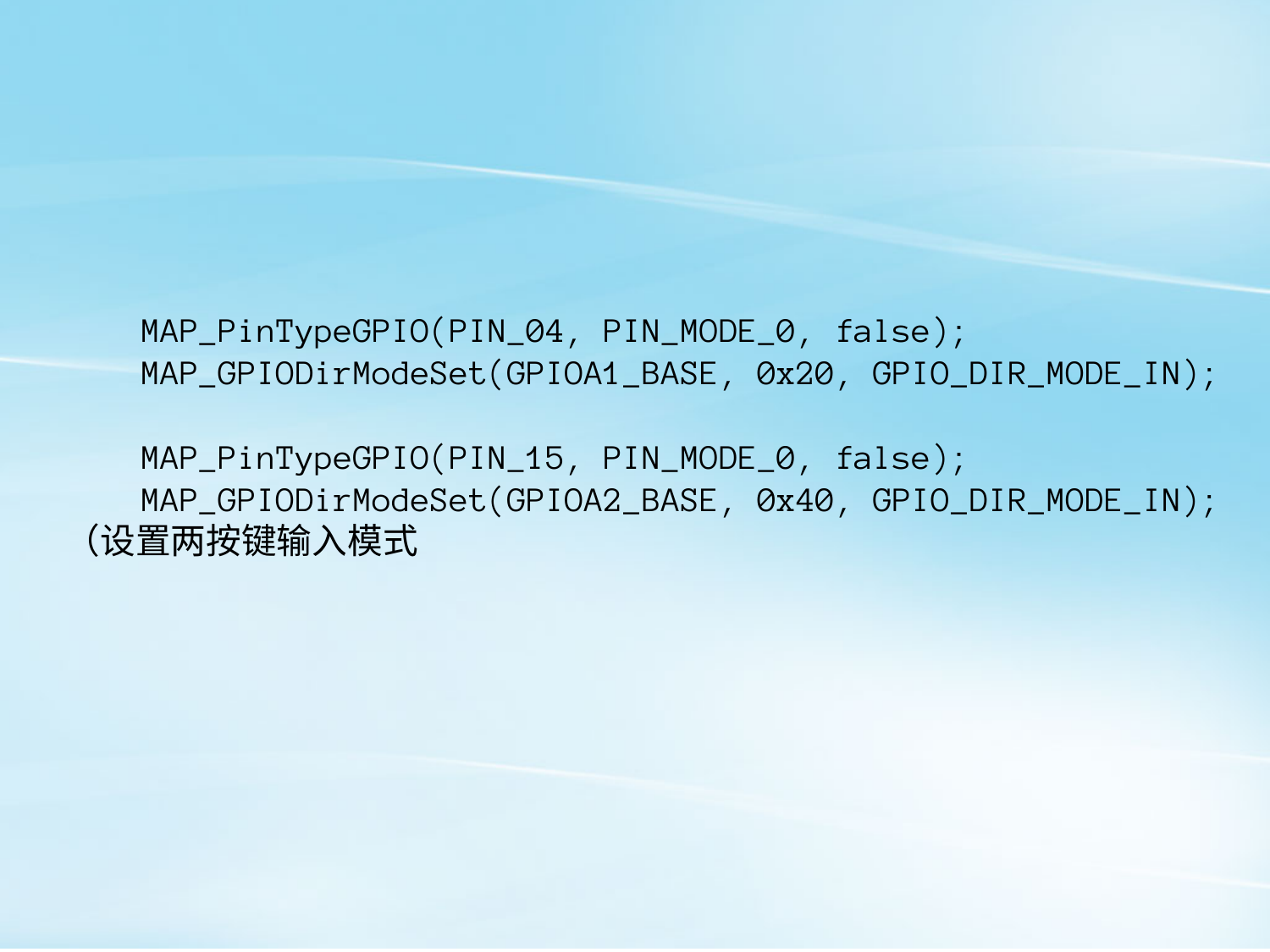

MAP_PinTypeGPIO(PIN_04, PIN_MODE_0, false);
    MAP_GPIODirModeSet(GPIOA1_BASE, 0x20, GPIO_DIR_MODE_IN);

    MAP_PinTypeGPIO(PIN_15, PIN_MODE_0, false);
    MAP_GPIODirModeSet(GPIOA2_BASE, 0x40, GPIO_DIR_MODE_IN);（设置两按键输入模式